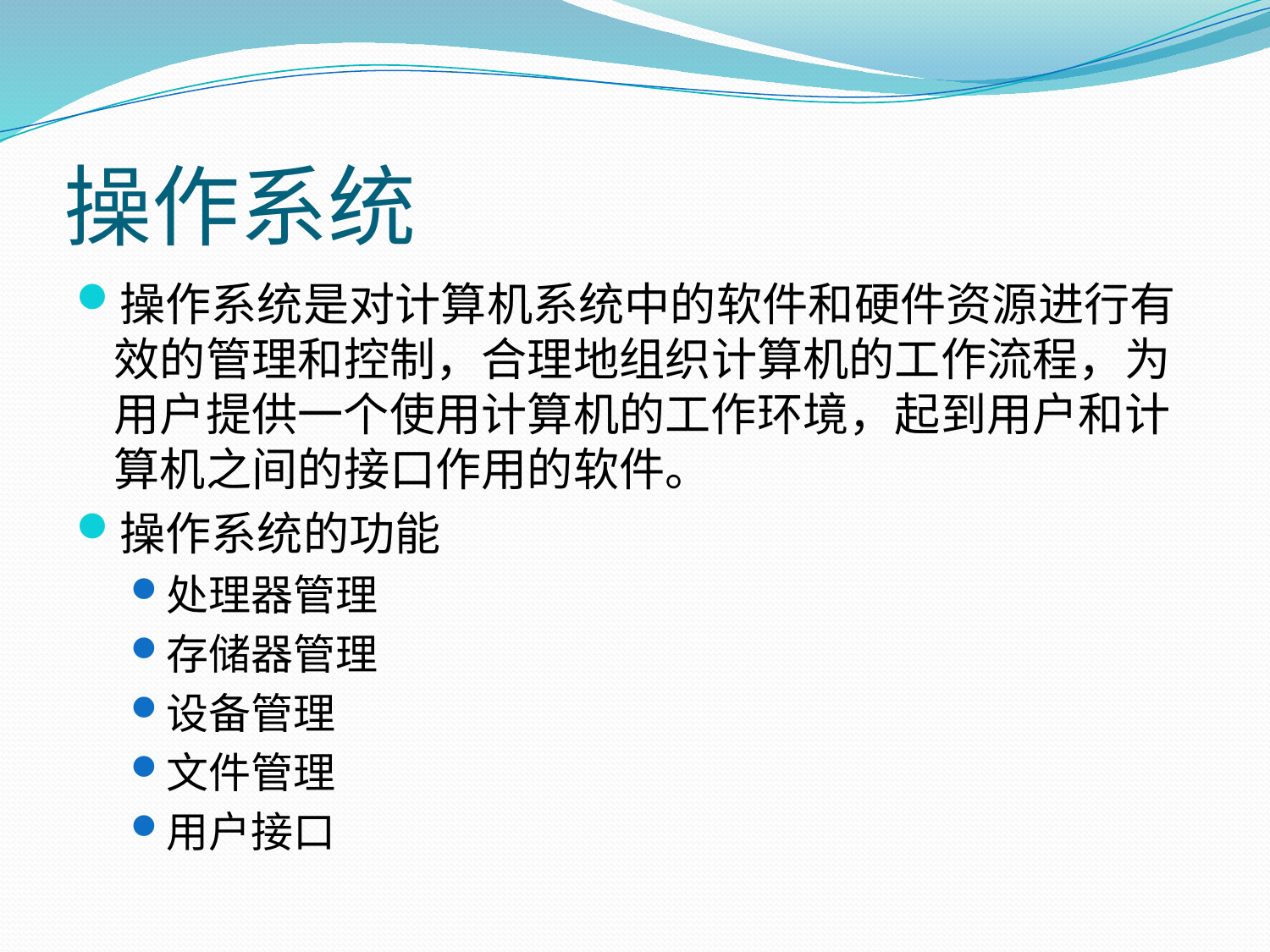

# 操作系统
操作系统是对计算机系统中的软件和硬件资源进行有效的管理和控制，合理地组织计算机的工作流程，为用户提供一个使用计算机的工作环境，起到用户和计算机之间的接口作用的软件。
操作系统的功能
处理器管理
存储器管理
设备管理
文件管理
用户接口